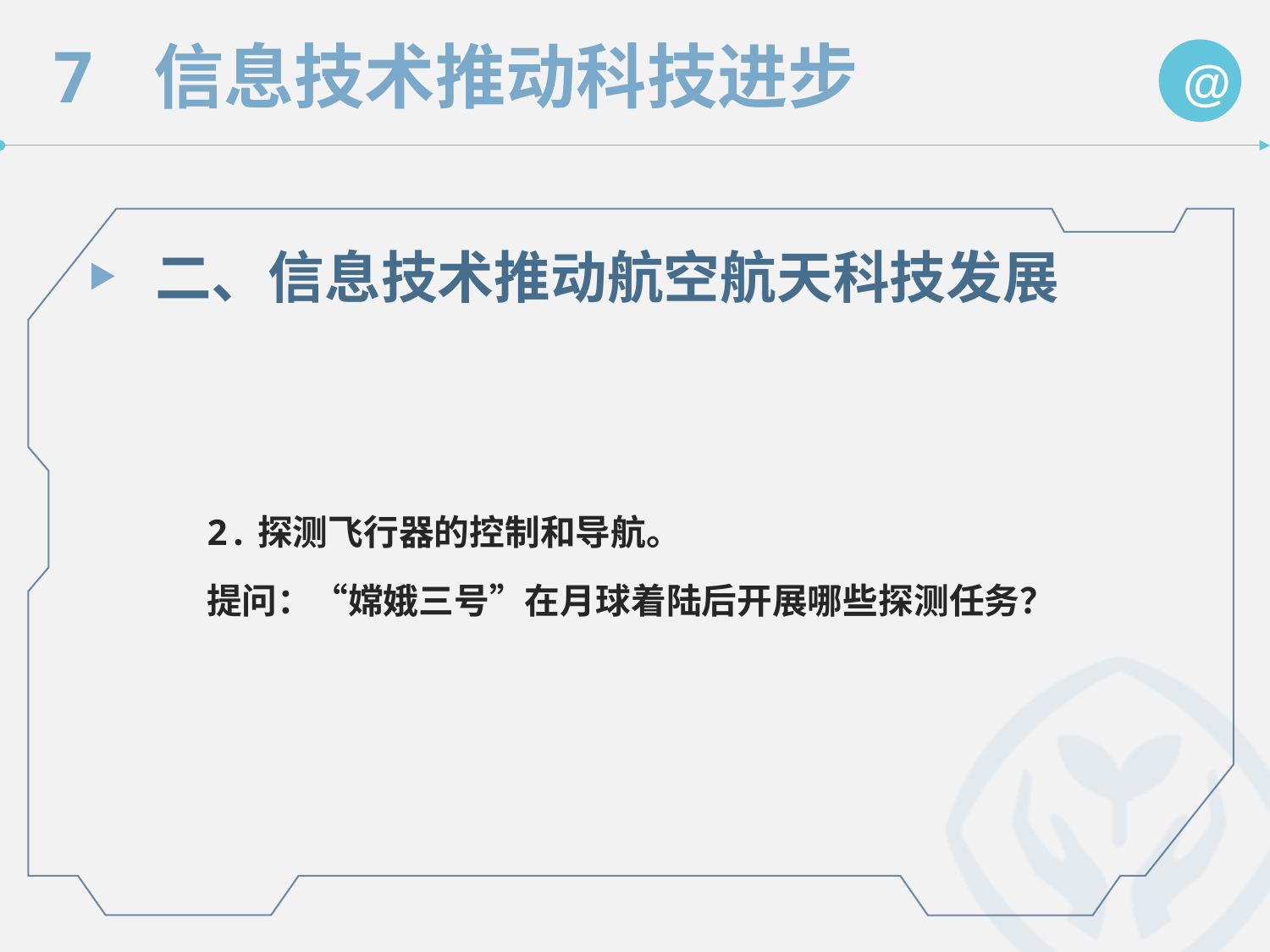

二、信息技术推动航空航天科技发展

2.探测飞行器的控制和导航。
提问：“嫦娥三号”在月球着陆后开展哪些探测任务？